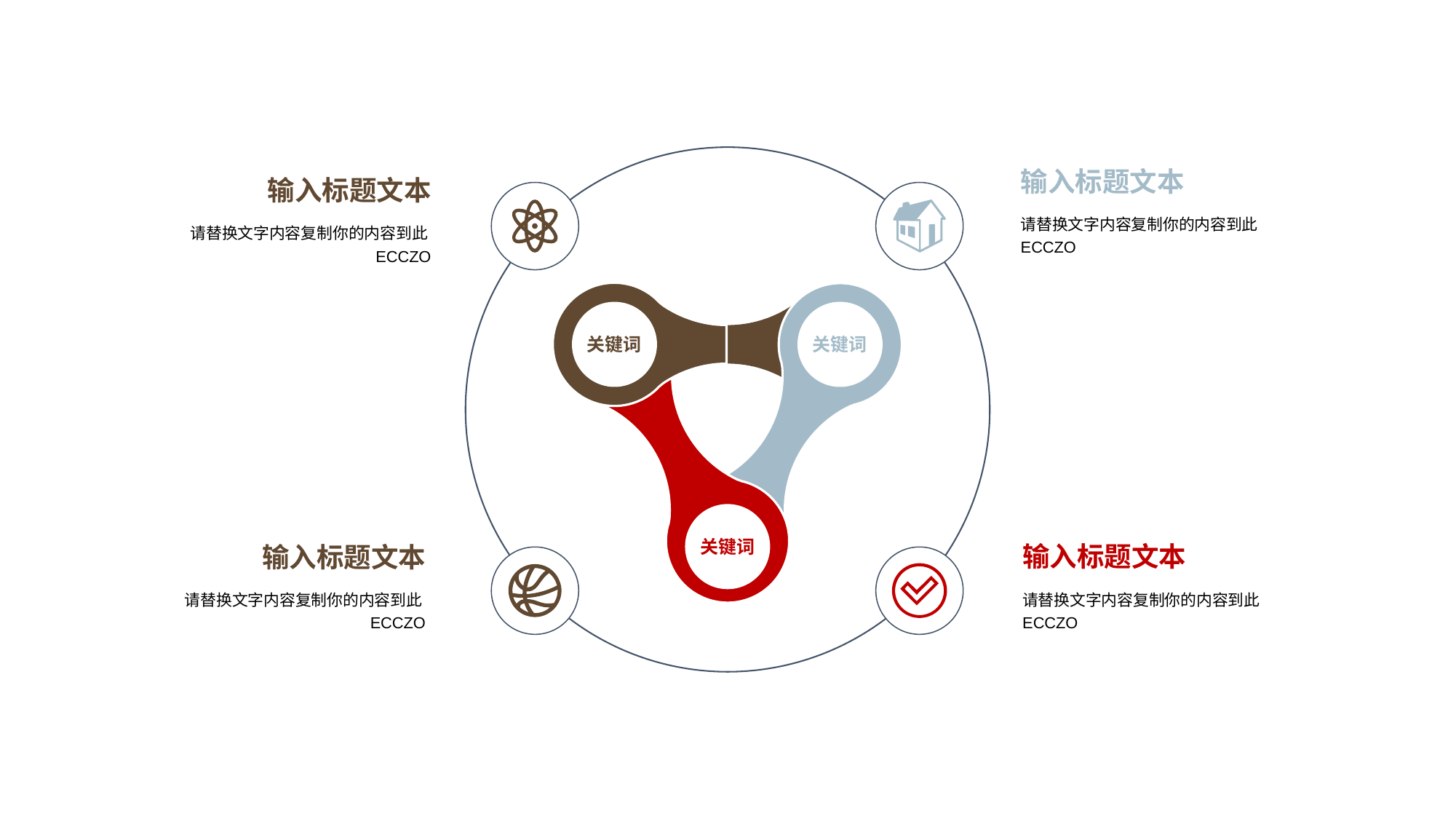

输入标题文本
请替换文字内容复制你的内容到此
ECCZO
输入标题文本
请替换文字内容复制你的内容到此
ECCZO

关键词
关键词

关键词
输入标题文本
请替换文字内容复制你的内容到此
ECCZO
输入标题文本
请替换文字内容复制你的内容到此
ECCZO